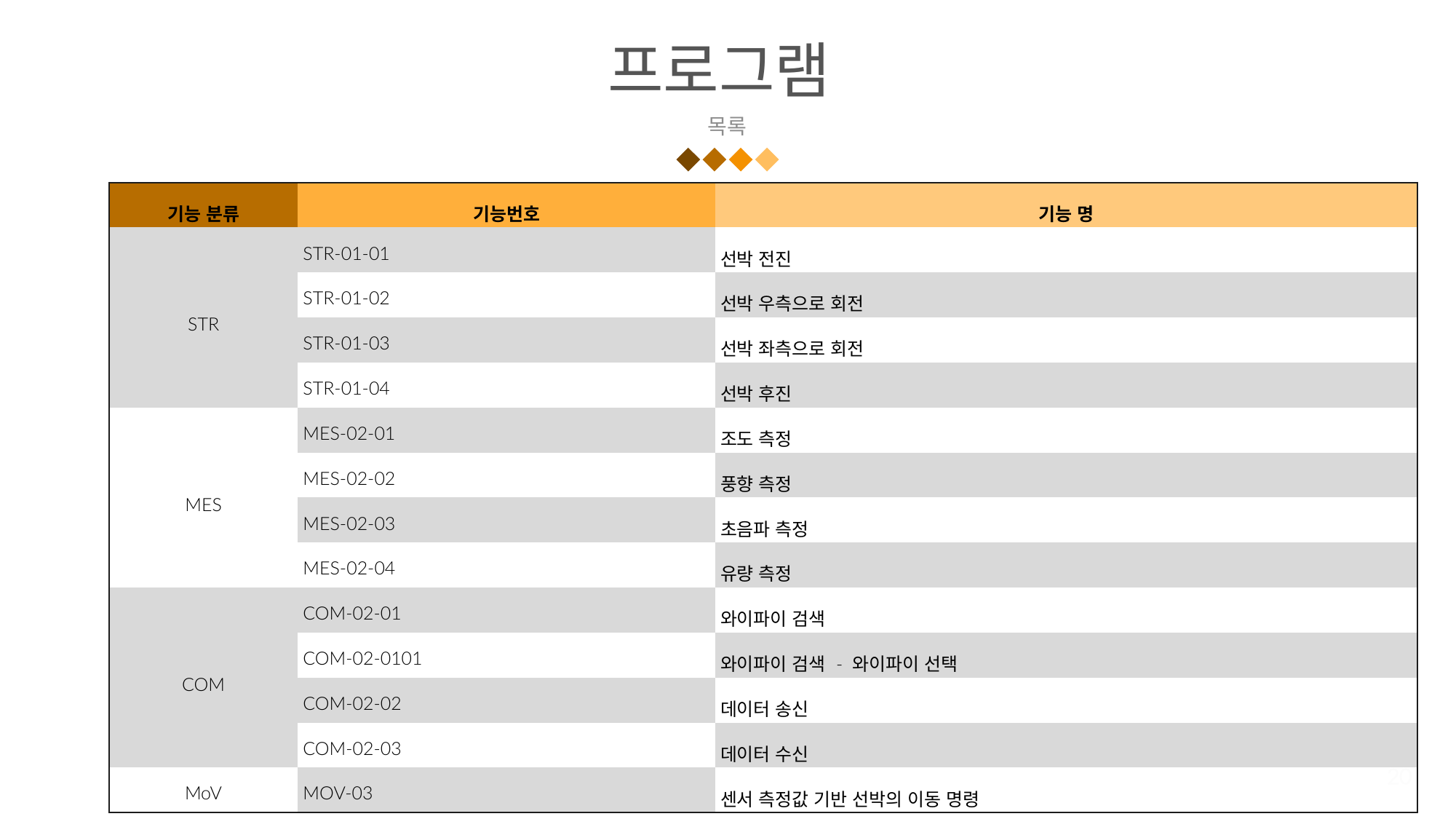

# 프로그램
목록
| 기능 분류 | 기능번호 | 기능 명 |
| --- | --- | --- |
| STR | STR-01-01 | 선박 전진 |
|  | STR-01-02 | 선박 우측으로 회전 |
|  | STR-01-03 | 선박 좌측으로 회전 |
|  | STR-01-04 | 선박 후진 |
| MES | MES-02-01 | 조도 측정 |
|  | MES-02-02 | 풍향 측정 |
|  | MES-02-03 | 초음파 측정 |
|  | MES-02-04 | 유량 측정 |
| COM | COM-02-01 | 와이파이 검색 |
|  | COM-02-0101 | 와이파이 검색 - 와이파이 선택 |
|  | COM-02-02 | 데이터 송신 |
|  | COM-02-03 | 데이터 수신 |
| MoV | MOV-03 | 센서 측정값 기반 선박의 이동 명령 |
20